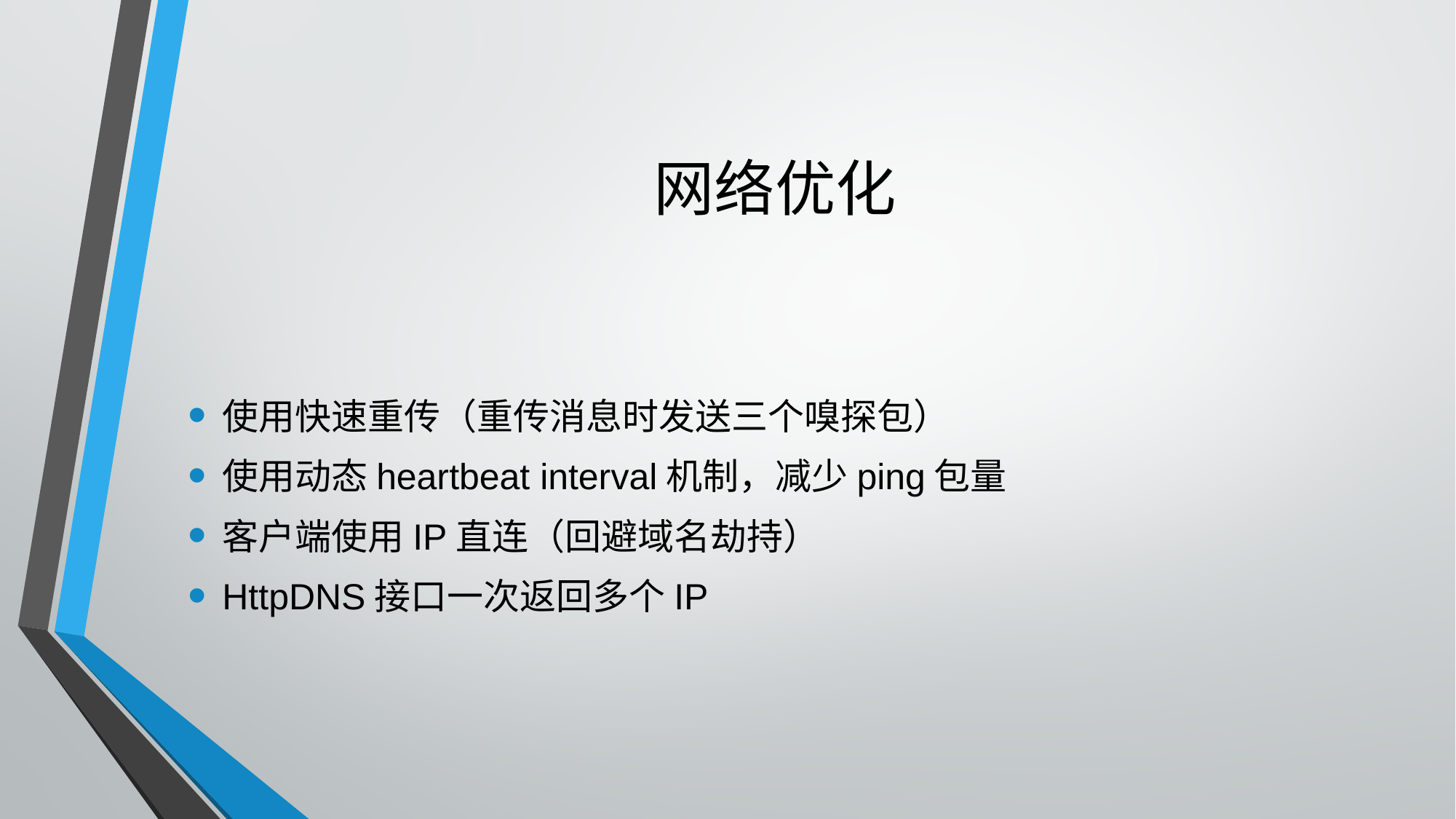

# 网络优化
使用快速重传（重传消息时发送三个嗅探包）
使用动态heartbeat interval机制，减少ping包量
客户端使用IP直连（回避域名劫持）
HttpDNS接口一次返回多个IP